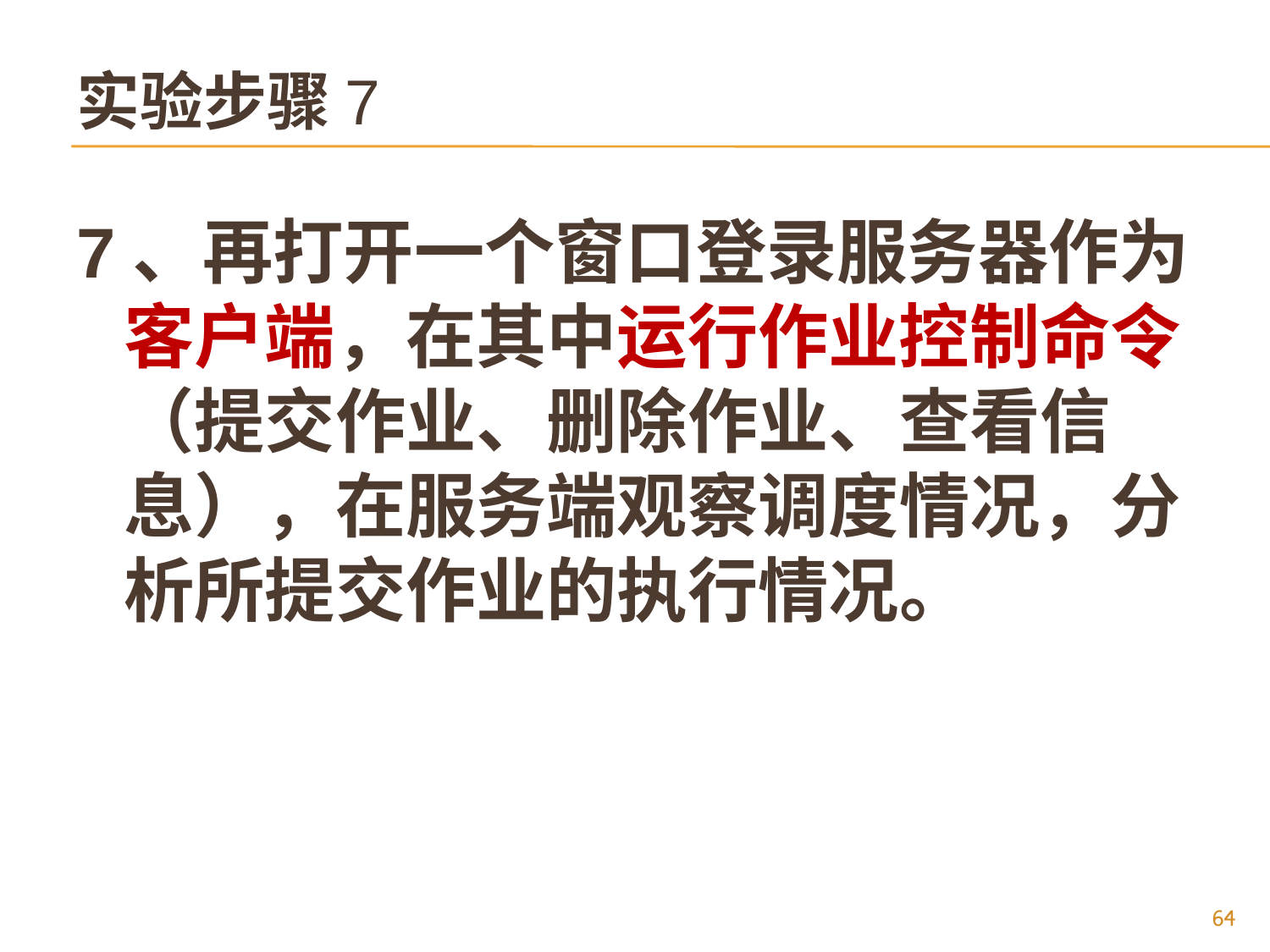

# 实验步骤7
7、再打开一个窗口登录服务器作为客户端，在其中运行作业控制命令（提交作业、删除作业、查看信息），在服务端观察调度情况，分析所提交作业的执行情况。
64